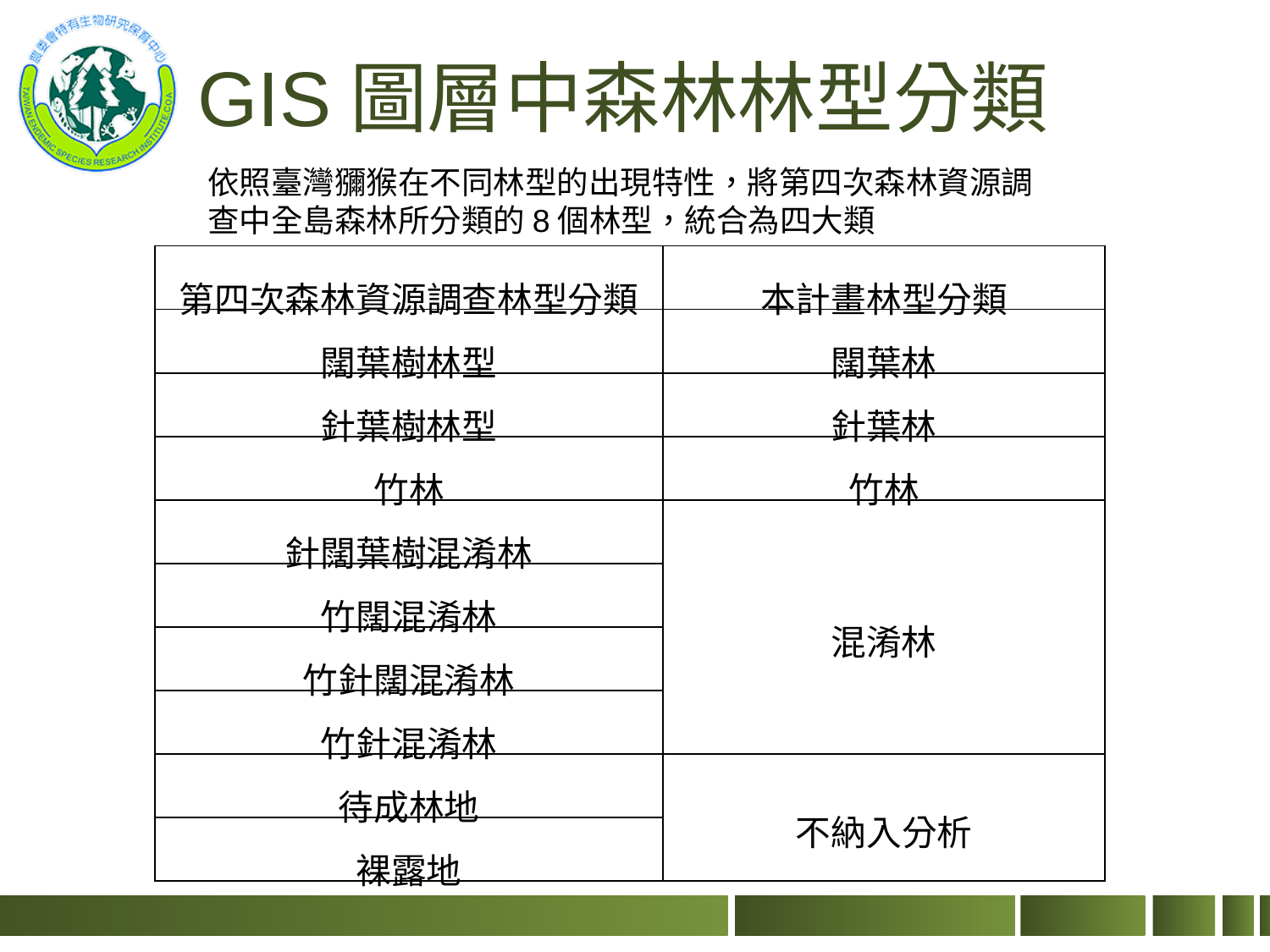

# GIS圖層中森林林型分類
依照臺灣獼猴在不同林型的出現特性，將第四次森林資源調查中全島森林所分類的8個林型，統合為四大類
| 第四次森林資源調查林型分類 | 本計畫林型分類 |
| --- | --- |
| 闊葉樹林型 | 闊葉林 |
| 針葉樹林型 | 針葉林 |
| 竹林 | 竹林 |
| 針闊葉樹混淆林 | 混淆林 |
| 竹闊混淆林 |  |
| 竹針闊混淆林 |  |
| 竹針混淆林 |  |
| 待成林地 | 不納入分析 |
| 裸露地 |  |